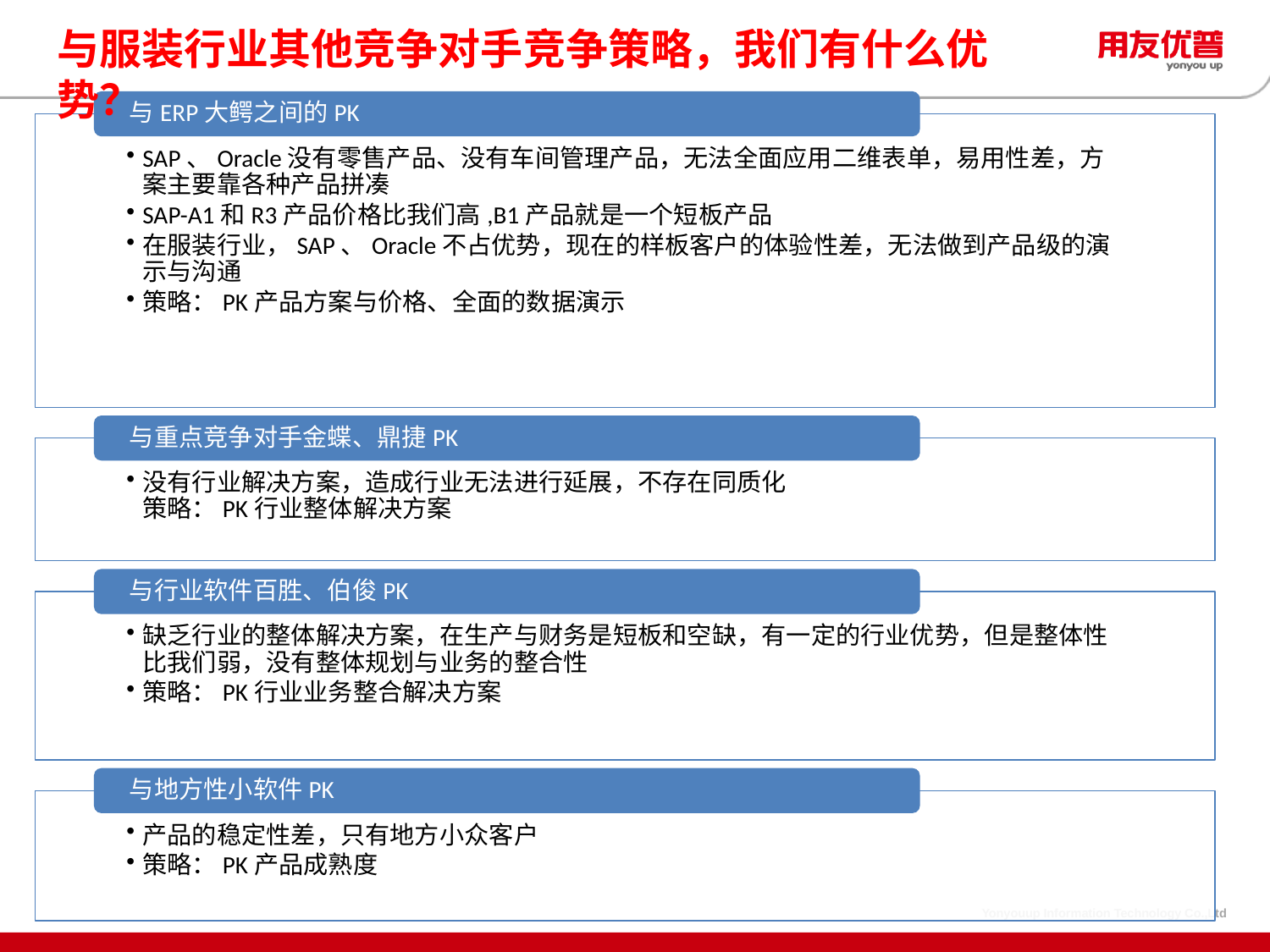

# 与服装行业其他竞争对手竞争策略，我们有什么优势？
SAP、Oracle没有零售产品、没有车间管理产品，无法全面应用二维表单，易用性差，方案主要靠各种产品拼凑
SAP-A1和R3产品价格比我们高,B1产品就是一个短板产品
在服装行业，SAP、Oracle不占优势，现在的样板客户的体验性差，无法做到产品级的演示与沟通
策略：PK产品方案与价格、全面的数据演示
与ERP大鳄之间的PK
没有行业解决方案，造成行业无法进行延展，不存在同质化
策略：PK行业整体解决方案
与重点竞争对手金蝶、鼎捷PK
缺乏行业的整体解决方案，在生产与财务是短板和空缺，有一定的行业优势，但是整体性比我们弱，没有整体规划与业务的整合性
策略：PK行业业务整合解决方案
与行业软件百胜、伯俊PK
产品的稳定性差，只有地方小众客户
策略：PK产品成熟度
与地方性小软件PK